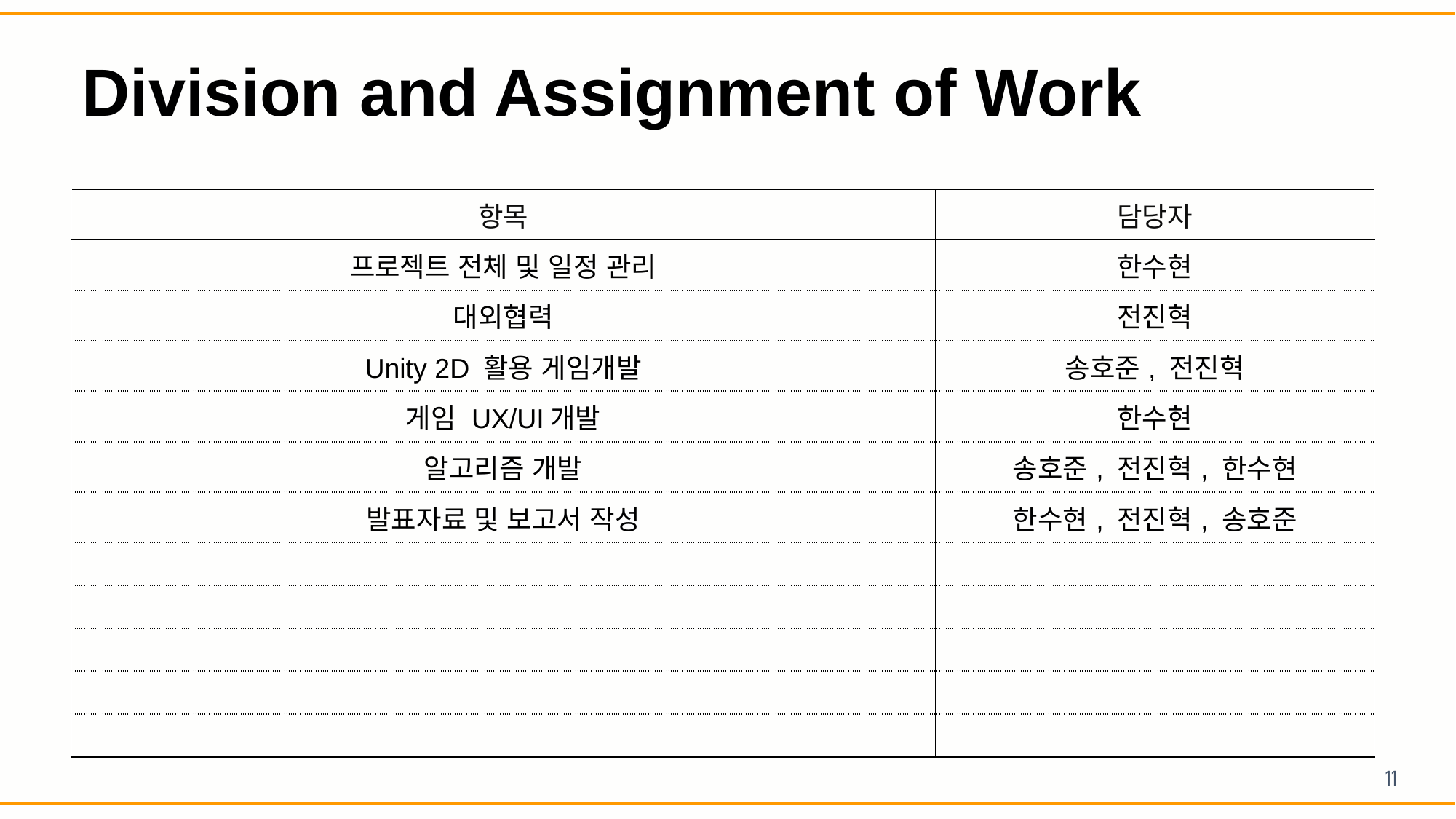

# Division and Assignment of Work
| 항목 | 담당자 |
| --- | --- |
| 프로젝트 전체 및 일정 관리 | 한수현 |
| 대외협력 | 전진혁 |
| Unity 2D 활용 게임개발 | 송호준, 전진혁 |
| 게임 UX/UI개발 | 한수현 |
| 알고리즘 개발 | 송호준, 전진혁, 한수현 |
| 발표자료 및 보고서 작성 | 한수현, 전진혁, 송호준 |
|  |  |
|  |  |
|  |  |
|  |  |
|  |  |
11